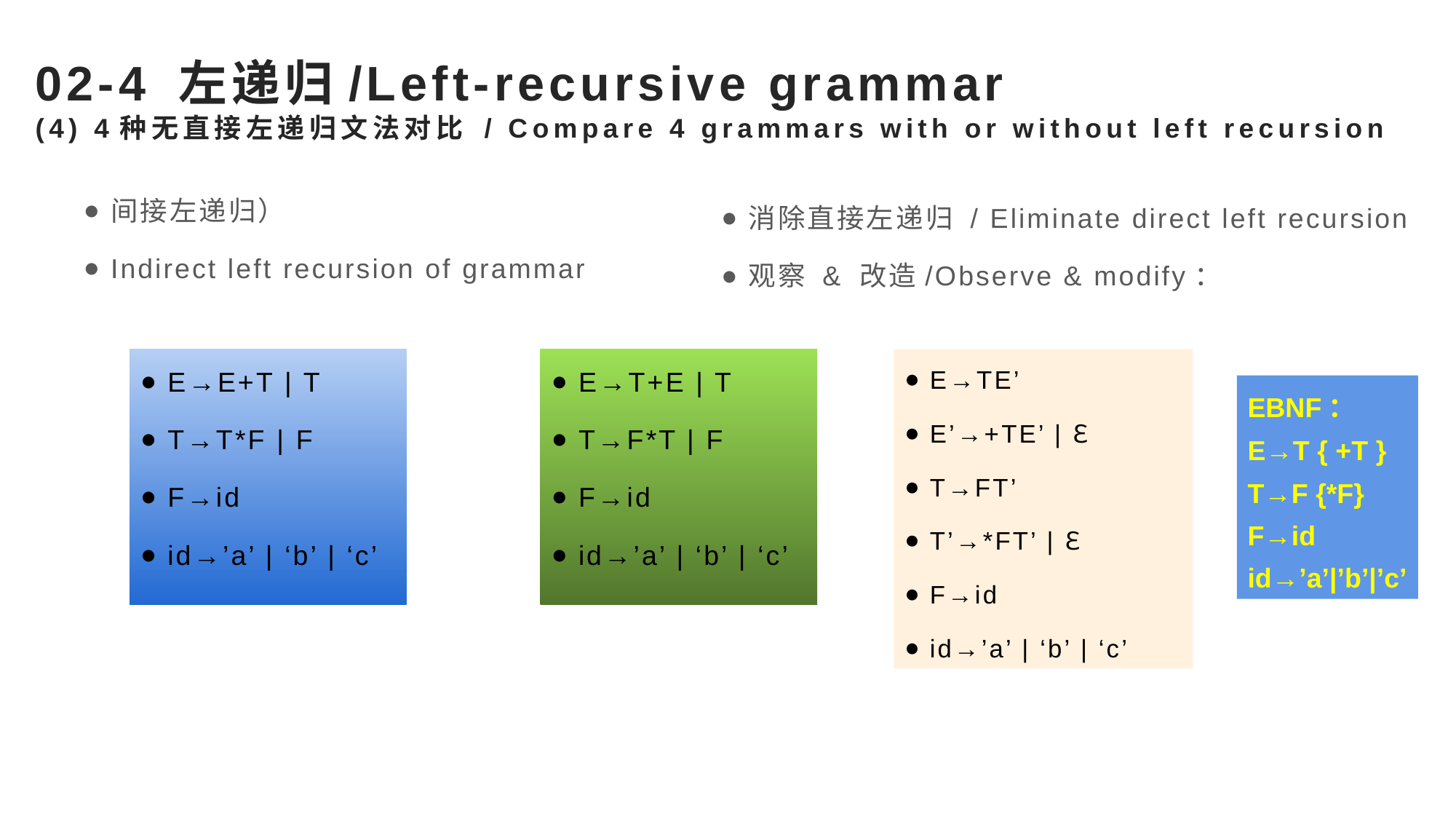

# 02-4 左递归/Left-recursive grammar (4) 4种无直接左递归文法对比 / Compare 4 grammars with or without left recursion
间接左递归）
Indirect left recursion of grammar
消除直接左递归 / Eliminate direct left recursion
观察 & 改造/Observe & modify：

E→E+T | T
T→T*F | F
F→id
id→’a’ | ‘b’ | ‘c’
E→T+E | T
T→F*T | F
F→id
id→’a’ | ‘b’ | ‘c’
E→TE’
E’→+TE’ | ℇ
T→FT’
T’→*FT’ | ℇ
F→id
id→’a’ | ‘b’ | ‘c’

EBNF：
E→T { +T }
T→F {*F}
F→id
id→’a’|’b’|’c’
102